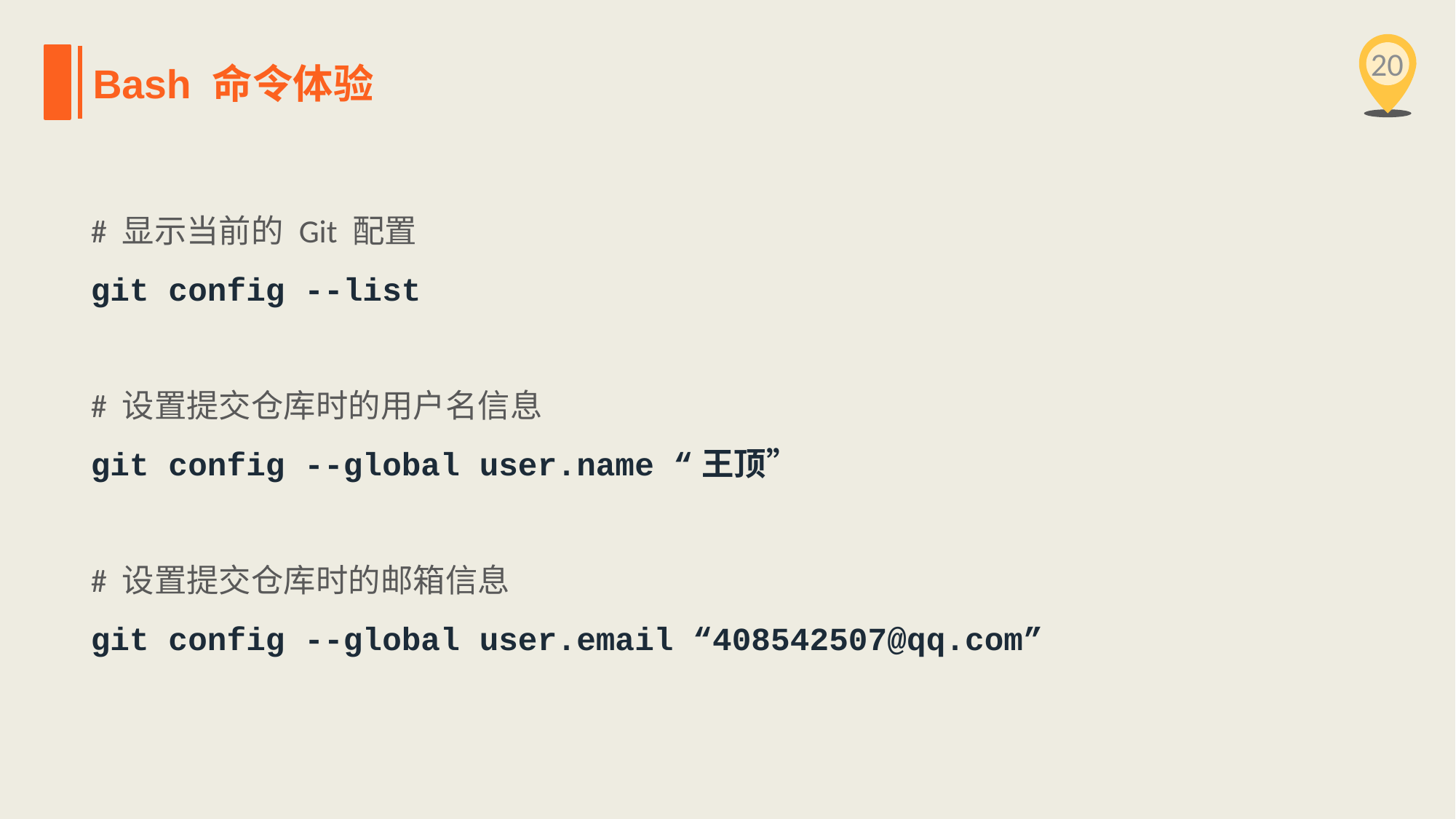

20

Bash 命令体验
# 显示当前的 Git 配置
git config --list

# 设置提交仓库时的用户名信息
git config --global user.name “王顶”

# 设置提交仓库时的邮箱信息
git config --global user.email “408542507@qq.com”